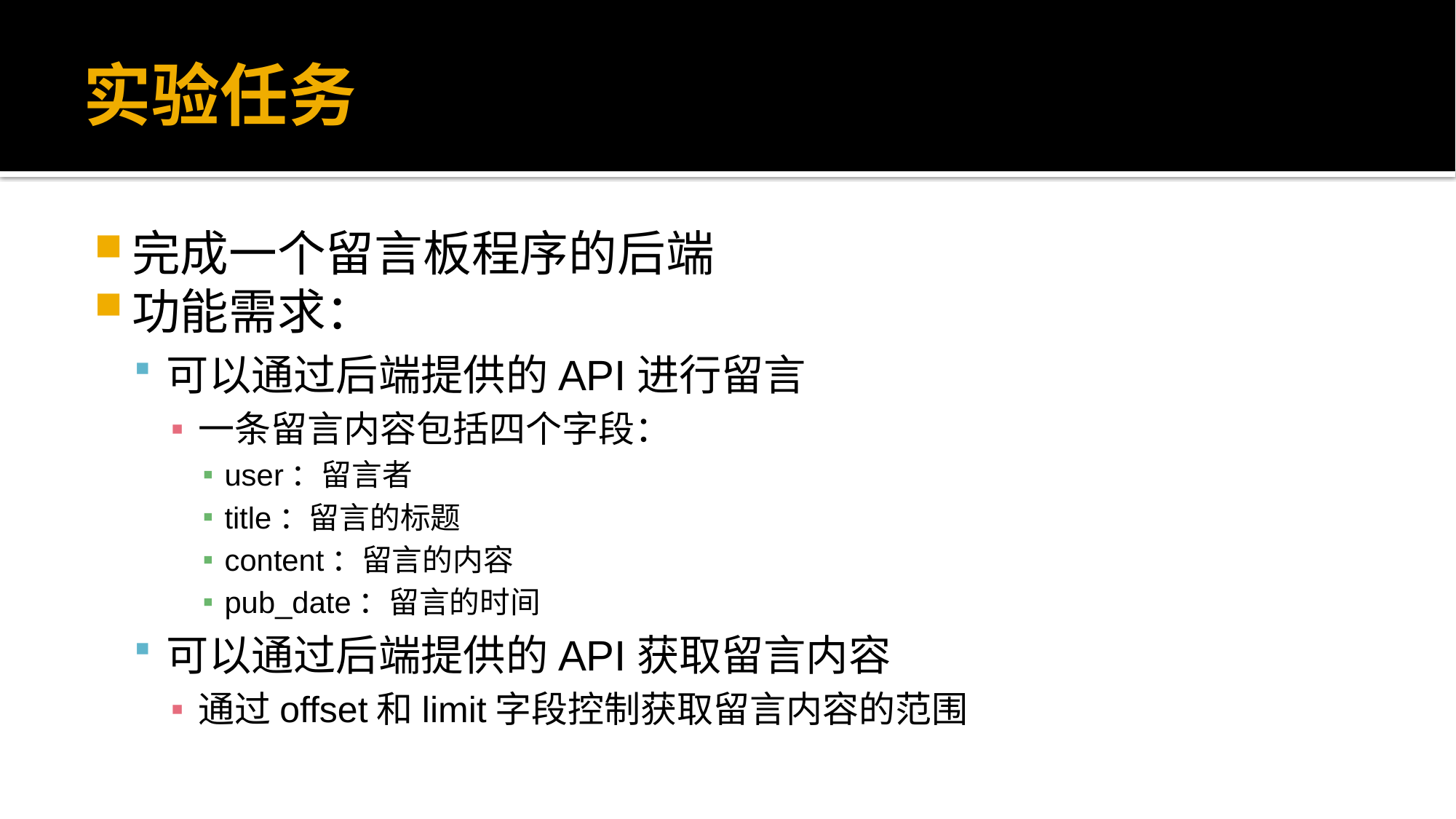

# 实验任务
完成一个留言板程序的后端
功能需求：
可以通过后端提供的API进行留言
一条留言内容包括四个字段：
user：留言者
title：留言的标题
content：留言的内容
pub_date：留言的时间
可以通过后端提供的API获取留言内容
通过offset和limit字段控制获取留言内容的范围